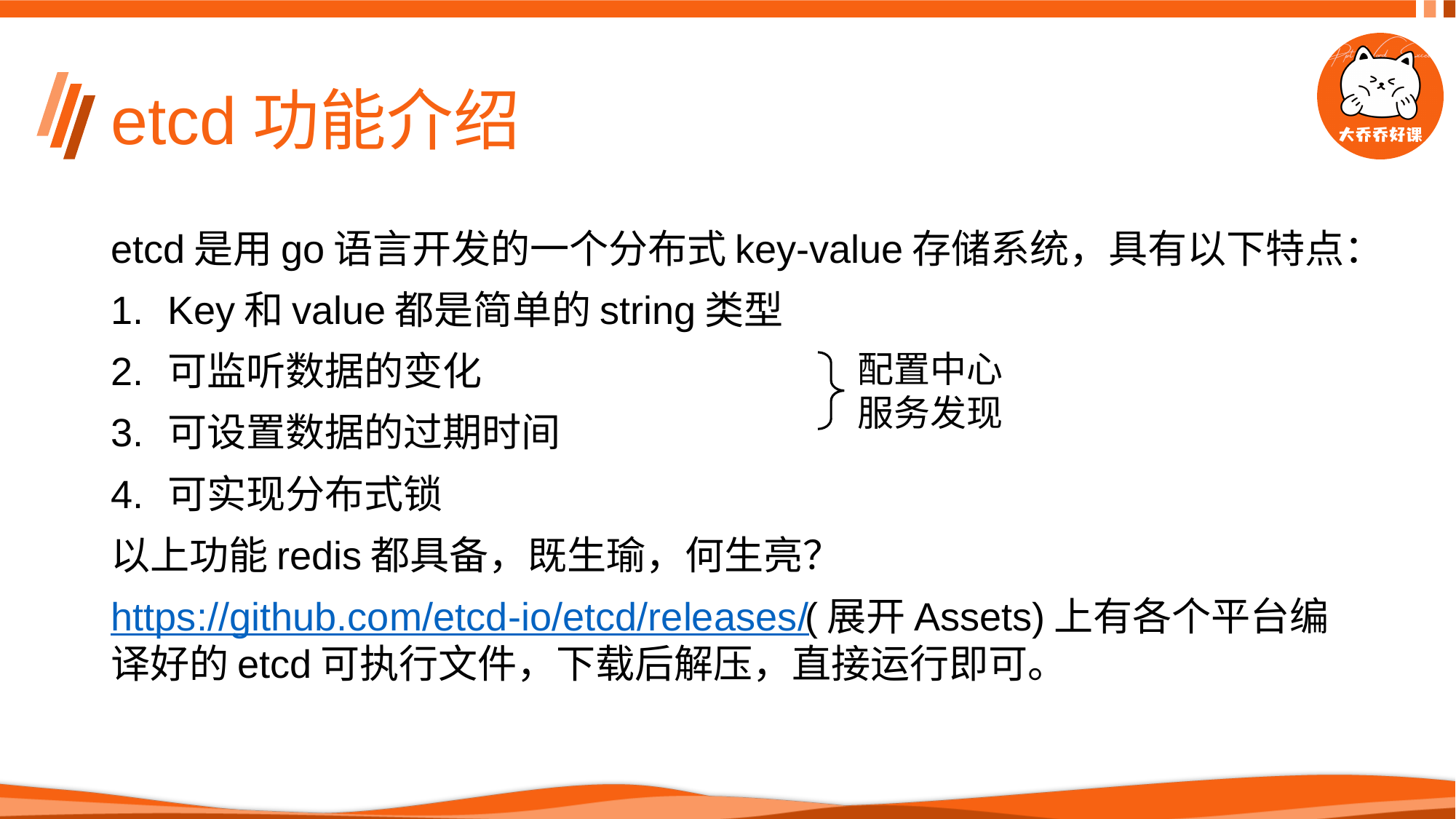

# etcd功能介绍
etcd是用go语言开发的一个分布式key-value存储系统，具有以下特点：
Key和value都是简单的string类型
可监听数据的变化
可设置数据的过期时间
可实现分布式锁
以上功能redis都具备，既生瑜，何生亮？
https://github.com/etcd-io/etcd/releases/(展开Assets)上有各个平台编译好的etcd可执行文件，下载后解压，直接运行即可。
配置中心
服务发现